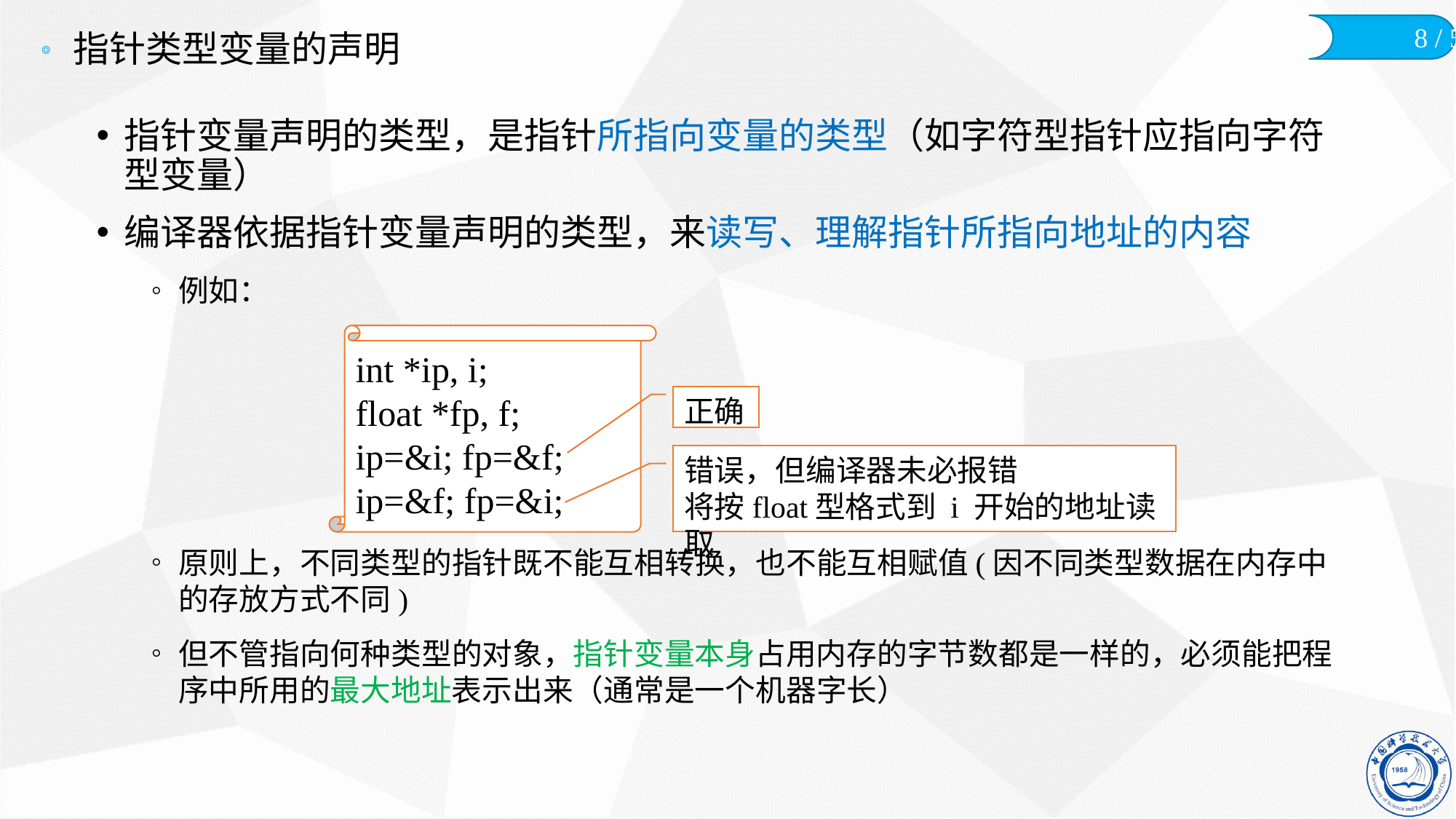

# 指针类型变量的声明
指针变量声明的类型，是指针所指向变量的类型（如字符型指针应指向字符型变量）
编译器依据指针变量声明的类型，来读写、理解指针所指向地址的内容
例如：

原则上，不同类型的指针既不能互相转换，也不能互相赋值(因不同类型数据在内存中的存放方式不同)
但不管指向何种类型的对象，指针变量本身占用内存的字节数都是一样的，必须能把程序中所用的最大地址表示出来（通常是一个机器字长）
int *ip, i;
float *fp, f;
ip=&i; fp=&f;
ip=&f; fp=&i;
正确
错误，但编译器未必报错
将按float型格式到 i 开始的地址读取